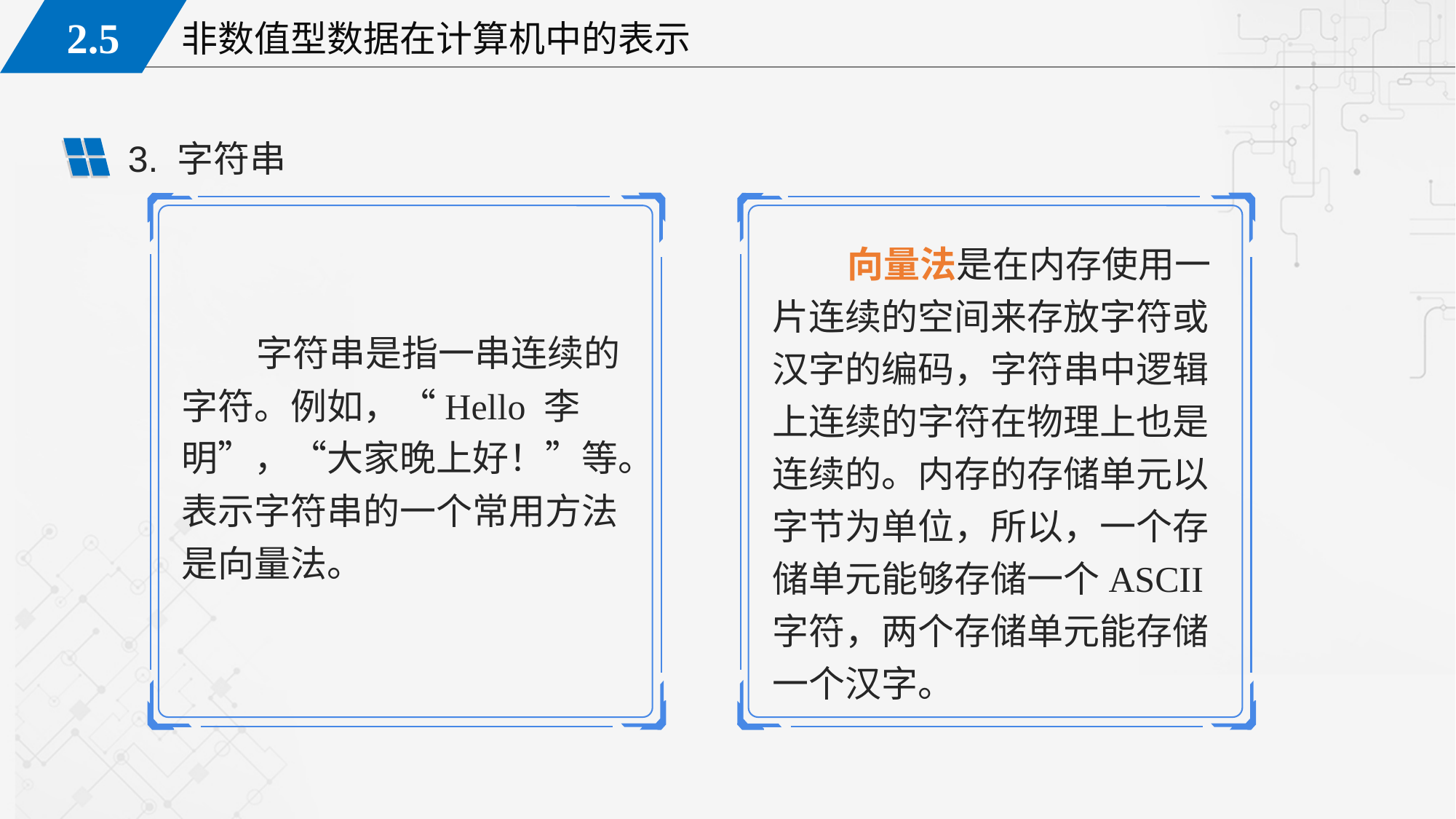

3. 字符串

向量法是在内存使用一片连续的空间来存放字符或汉字的编码，字符串中逻辑上连续的字符在物理上也是连续的。内存的存储单元以字节为单位，所以，一个存储单元能够存储一个ASCII字符，两个存储单元能存储一个汉字。

字符串是指一串连续的字符。例如，“Hello 李明”，“大家晚上好！”等。表示字符串的一个常用方法是向量法。